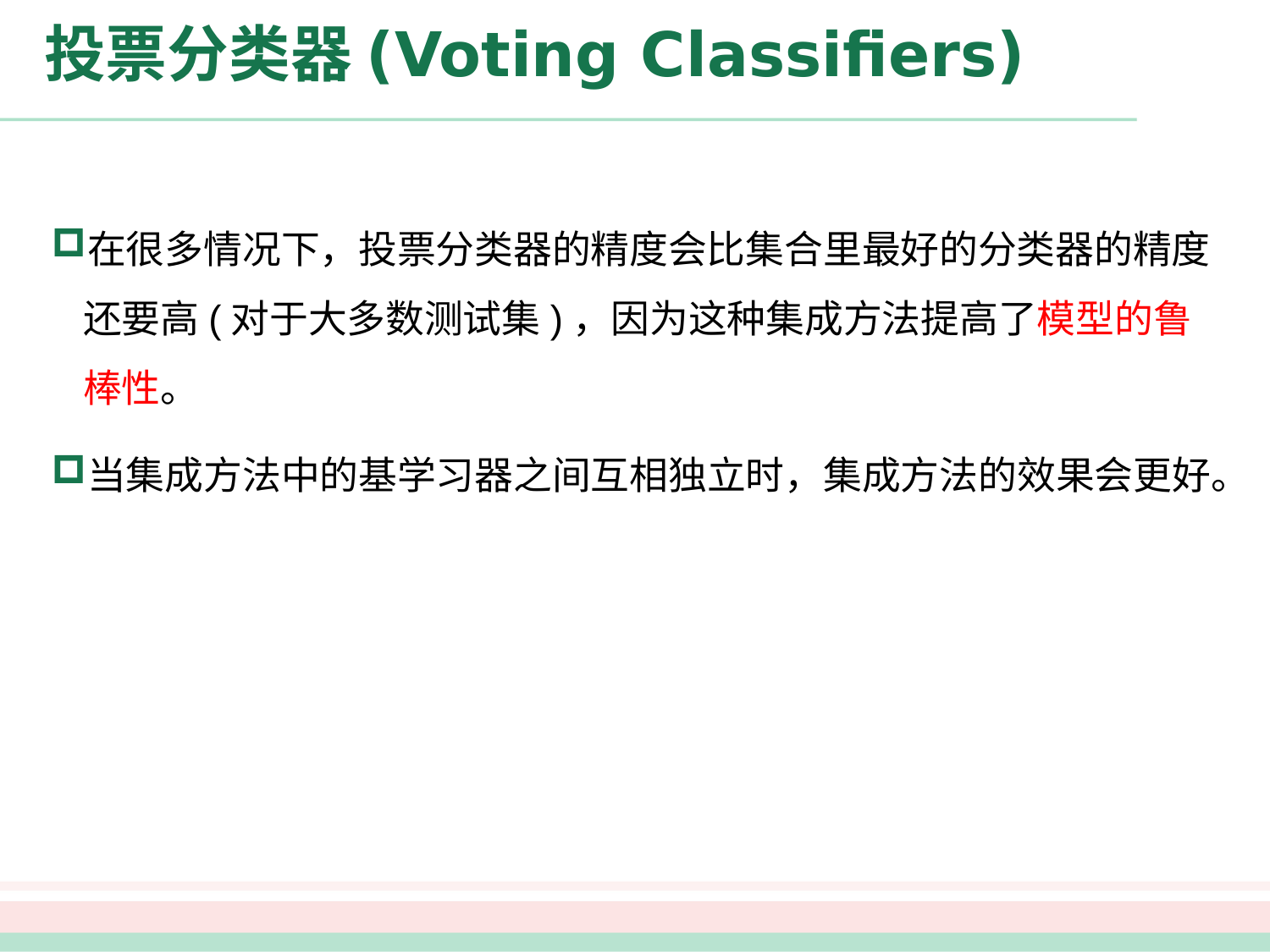

# 投票分类器(Voting Classifiers)
在很多情况下，投票分类器的精度会比集合里最好的分类器的精度还要高(对于大多数测试集)，因为这种集成方法提高了模型的鲁棒性。
当集成方法中的基学习器之间互相独立时，集成方法的效果会更好。